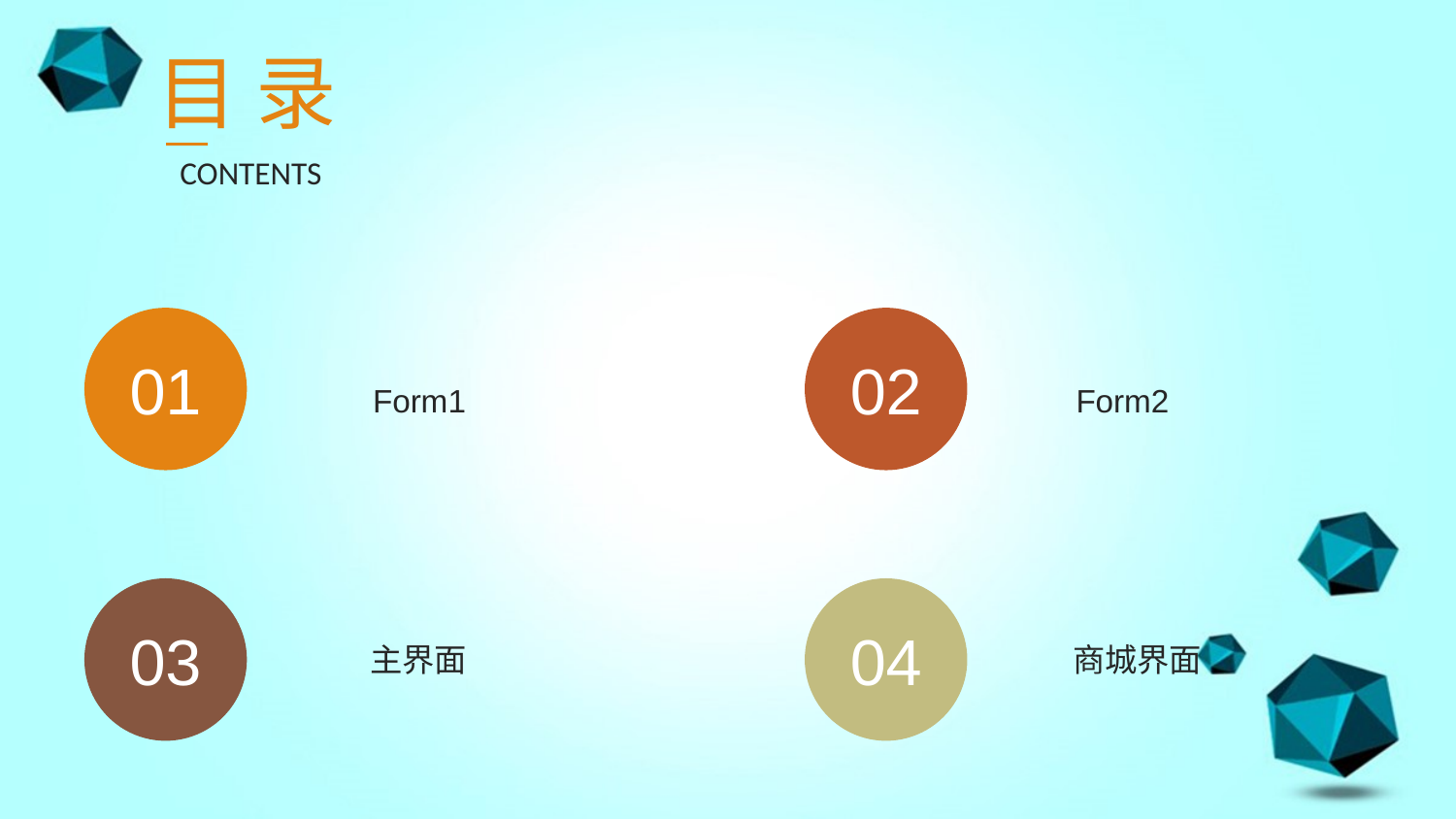

目 录
CONTENTS
01
02
Form1
Form2
03
04
商城界面
主界面